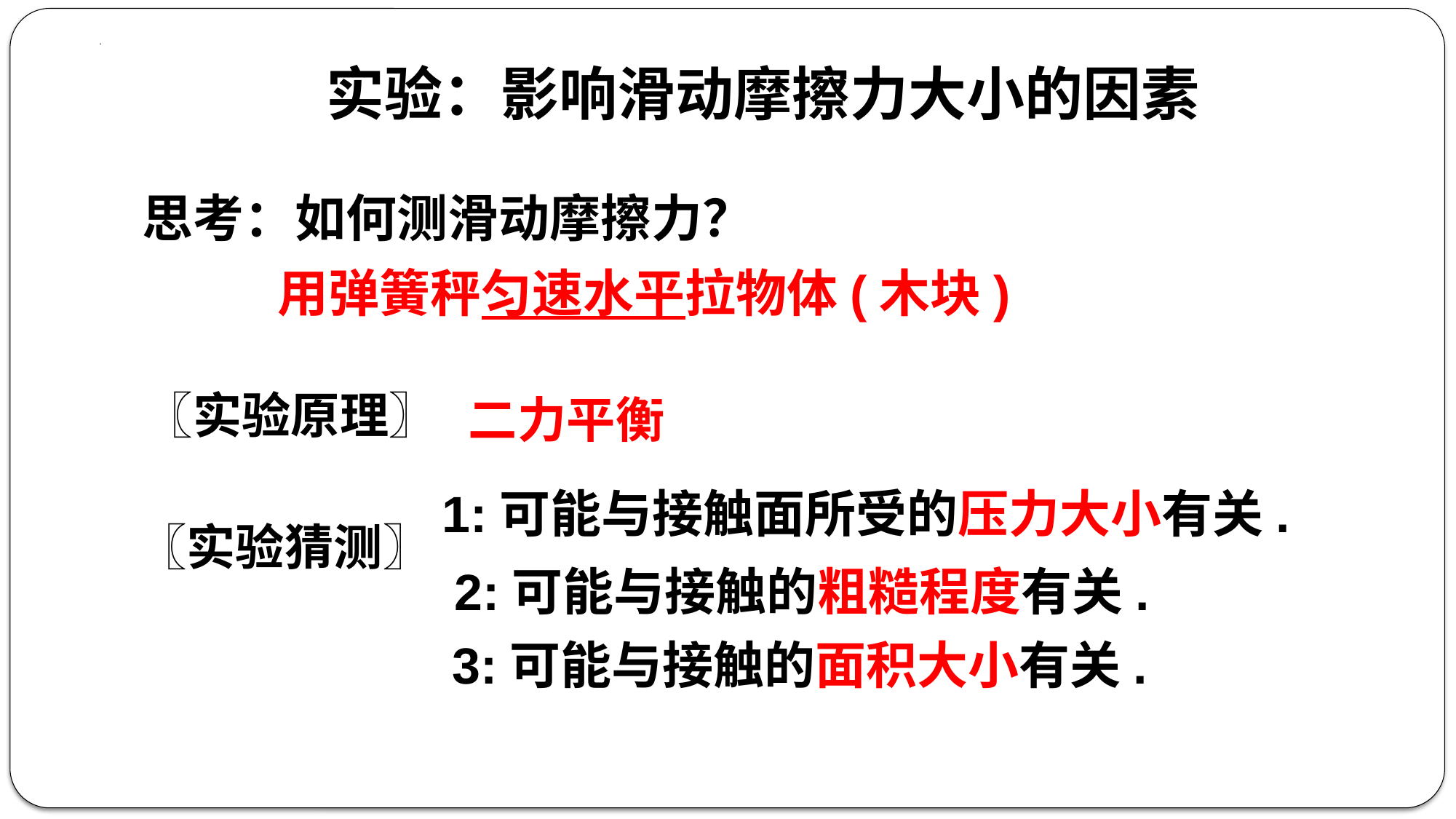

实验：影响滑动摩擦力大小的因素
思考：如何测滑动摩擦力？
 用弹簧秤匀速水平拉物体(木块)
〖实验原理〗
二力平衡
1:可能与接触面所受的压力大小有关.

〖实验猜测〗
2:可能与接触的粗糙程度有关.

3:可能与接触的面积大小有关.